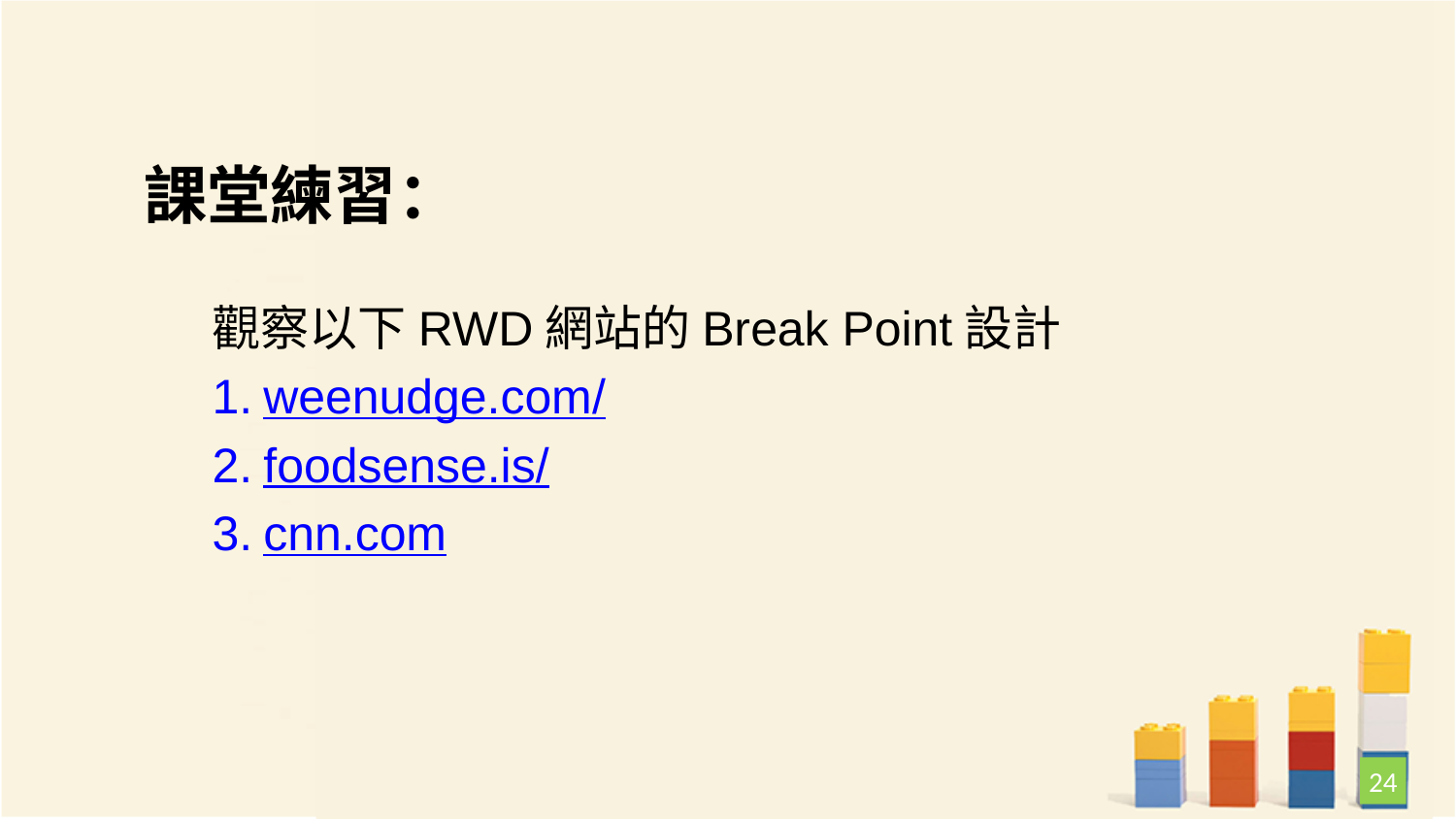

課堂練習：
觀察以下RWD網站的Break Point設計
weenudge.com/
foodsense.is/
cnn.com

24